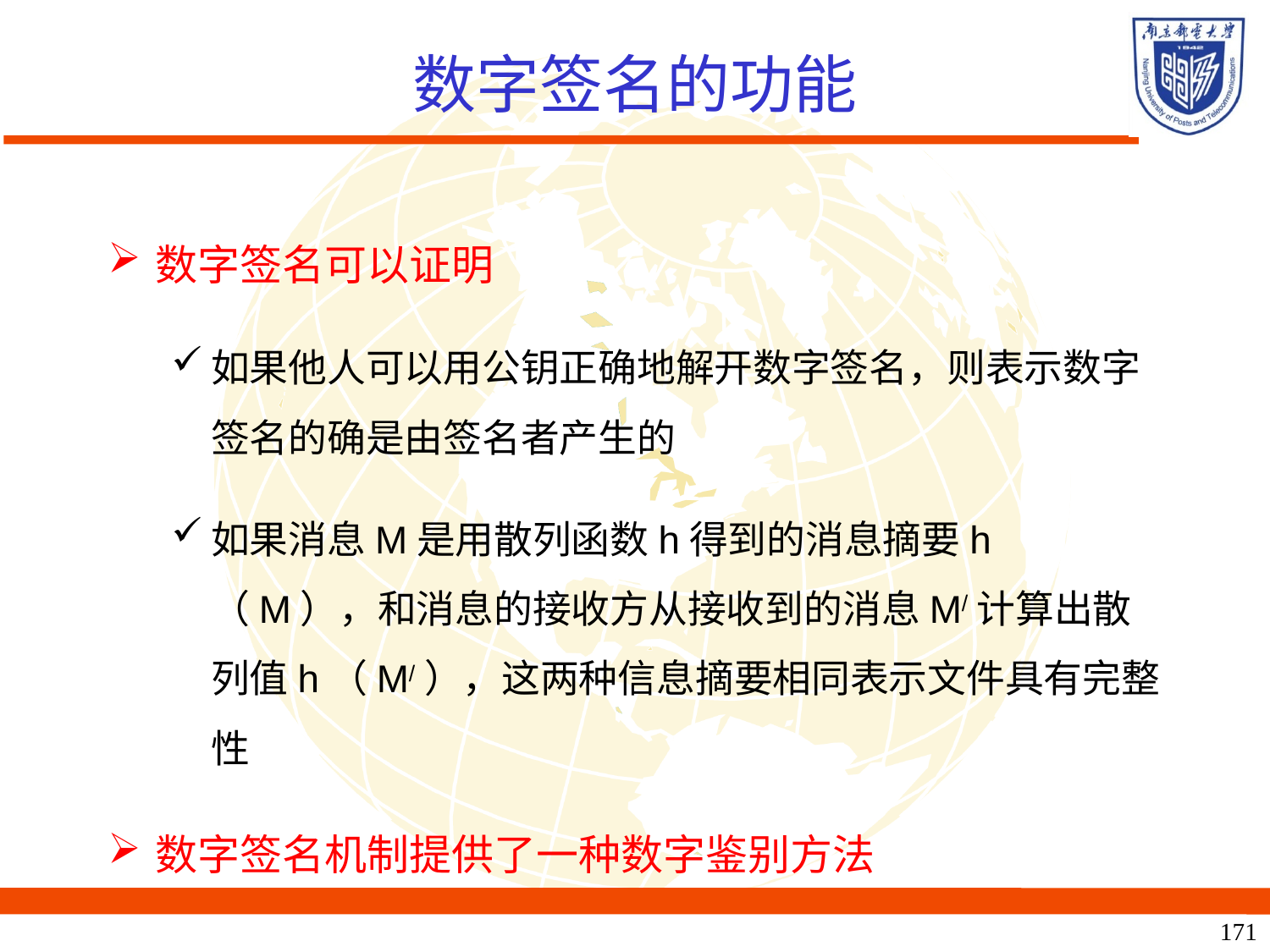

# 数字签名的功能
数字签名可以证明
如果他人可以用公钥正确地解开数字签名，则表示数字签名的确是由签名者产生的
如果消息M是用散列函数h得到的消息摘要h（M），和消息的接收方从接收到的消息M/计算出散列值h（M/），这两种信息摘要相同表示文件具有完整性
数字签名机制提供了一种数字鉴别方法
171